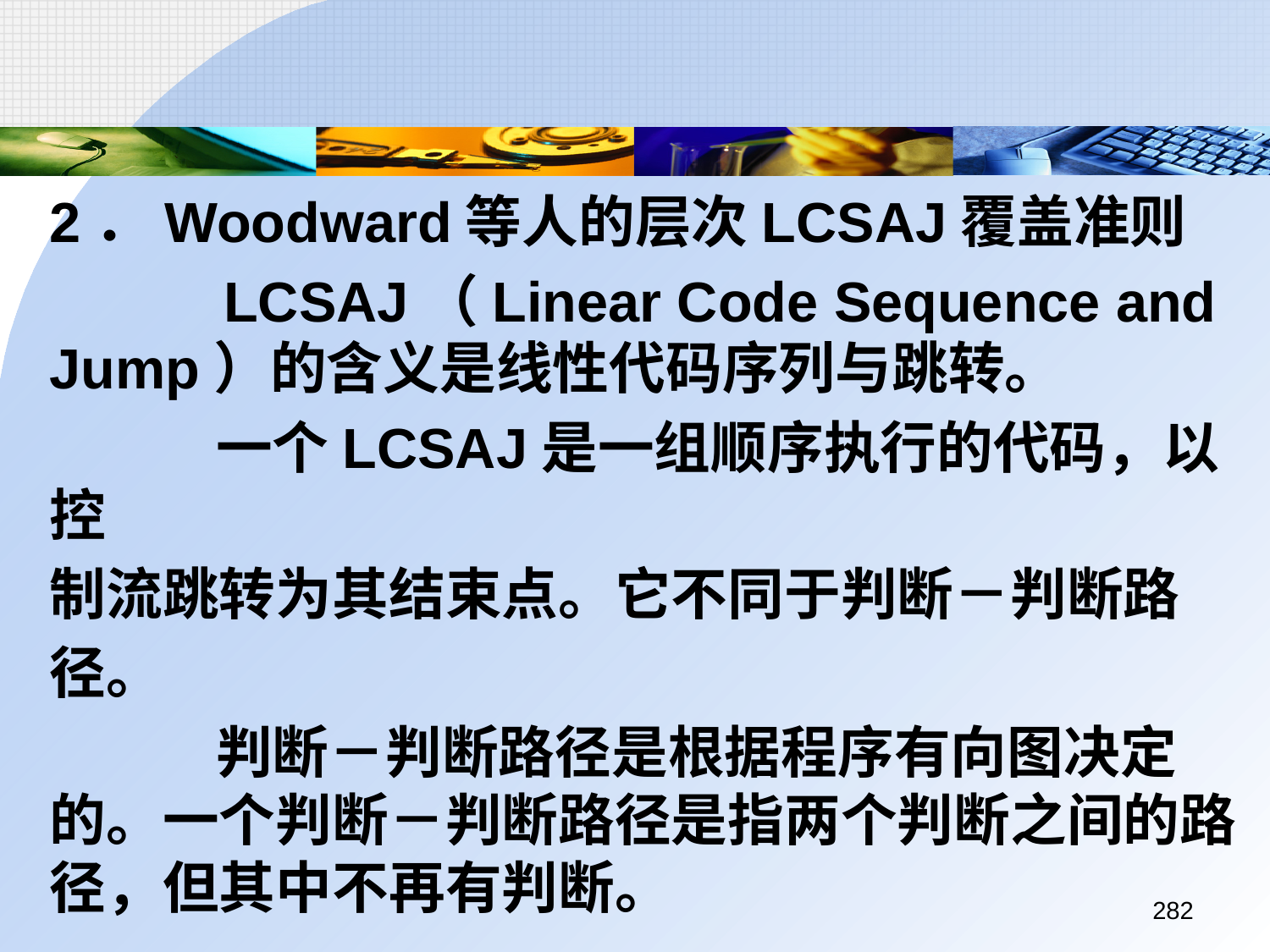

2．Woodward等人的层次LCSAJ覆盖准则
		   LCSAJ（Linear Code Sequence and Jump）的含义是线性代码序列与跳转。
		  一个LCSAJ是一组顺序执行的代码，以控
	制流跳转为其结束点。它不同于判断－判断路
	径。
		  判断－判断路径是根据程序有向图决定的。一个判断－判断路径是指两个判断之间的路径，但其中不再有判断。

282